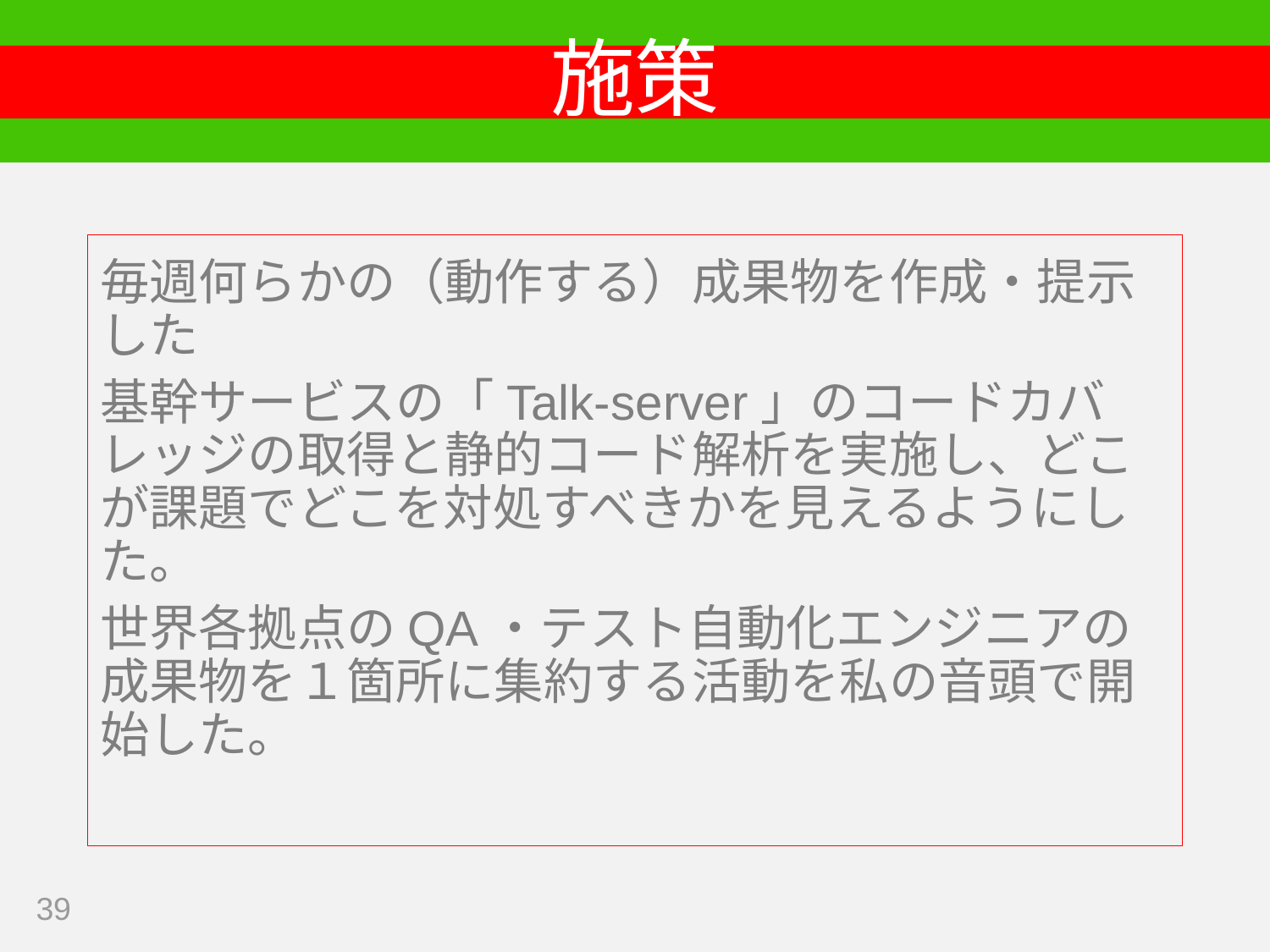

# 施策
毎週何らかの（動作する）成果物を作成・提示した
基幹サービスの「Talk-server」のコードカバレッジの取得と静的コード解析を実施し、どこが課題でどこを対処すべきかを見えるようにした。
世界各拠点のQA・テスト自動化エンジニアの成果物を１箇所に集約する活動を私の音頭で開始した。

39